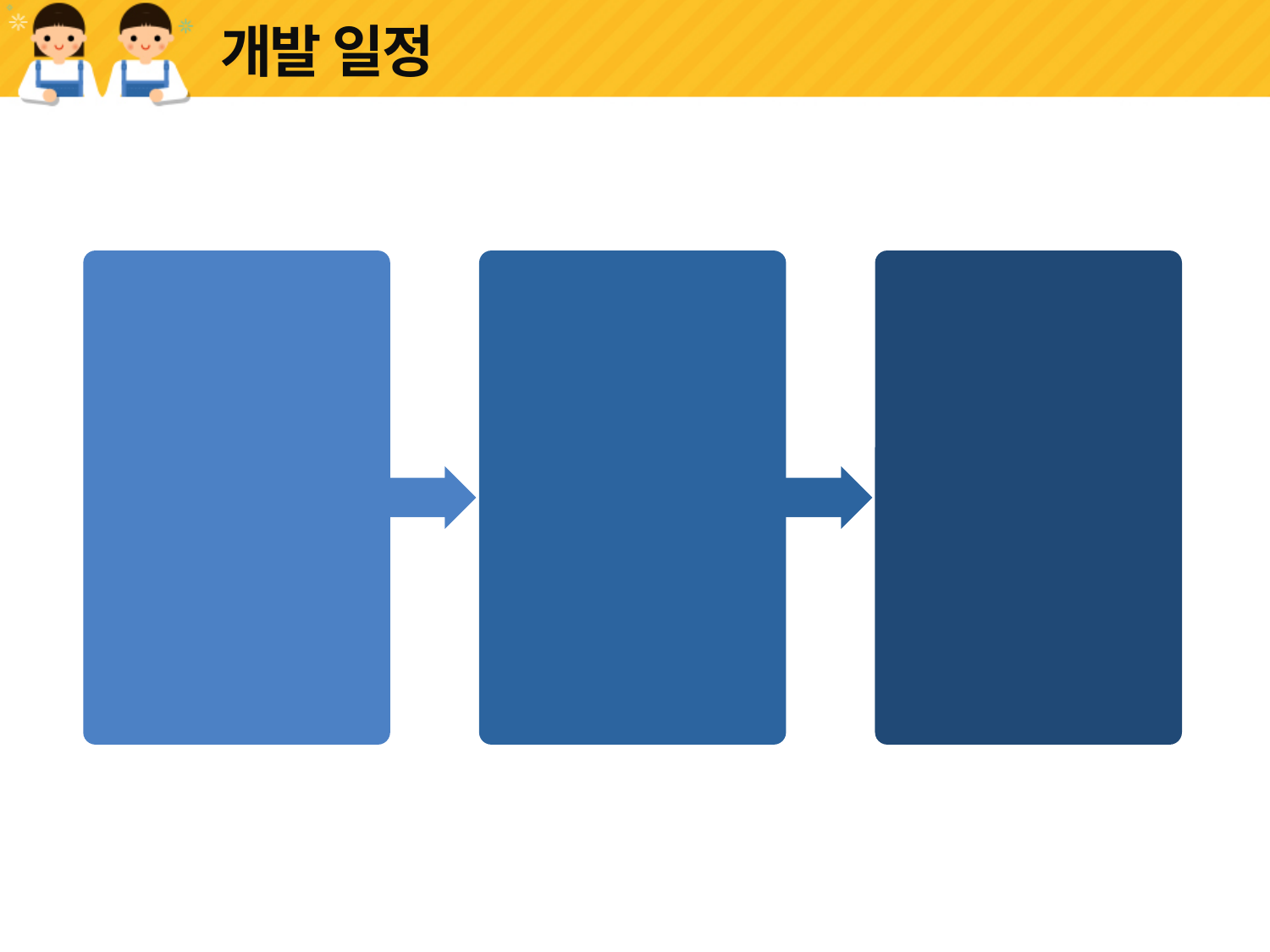

# 개발 일정

분석 단계
2016.10.30 ~
             2016.11.05

벤치마킹 통합문서
서비스 종합 도표
클래스 분석

설계 단계
2016.11.05 ~
             2016.11.14

화면 설계
파일 설계
클래스 설계
sequence

구현 단계
2016.11.14 ~
             2016.11.15

소스 코딩
디버깅